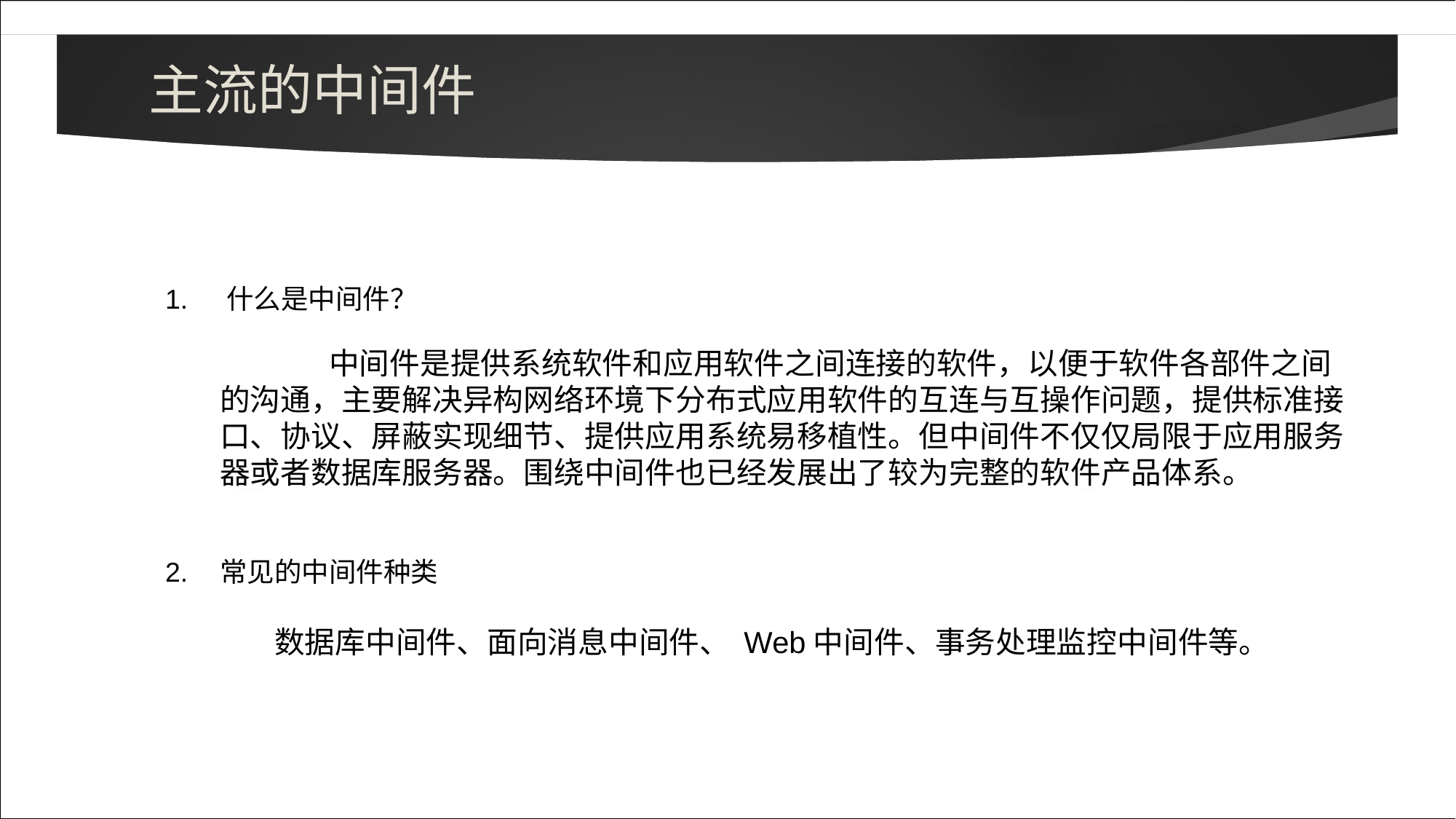

# 主流的中间件
什么是中间件？

	中间件是提供系统软件和应用软件之间连接的软件，以便于软件各部件之间的沟通，主要解决异构网络环境下分布式应用软件的互连与互操作问题，提供标准接口、协议、屏蔽实现细节、提供应用系统易移植性。但中间件不仅仅局限于应用服务器或者数据库服务器。围绕中间件也已经发展出了较为完整的软件产品体系。

常见的中间件种类

	数据库中间件、面向消息中间件、 Web中间件、事务处理监控中间件等。